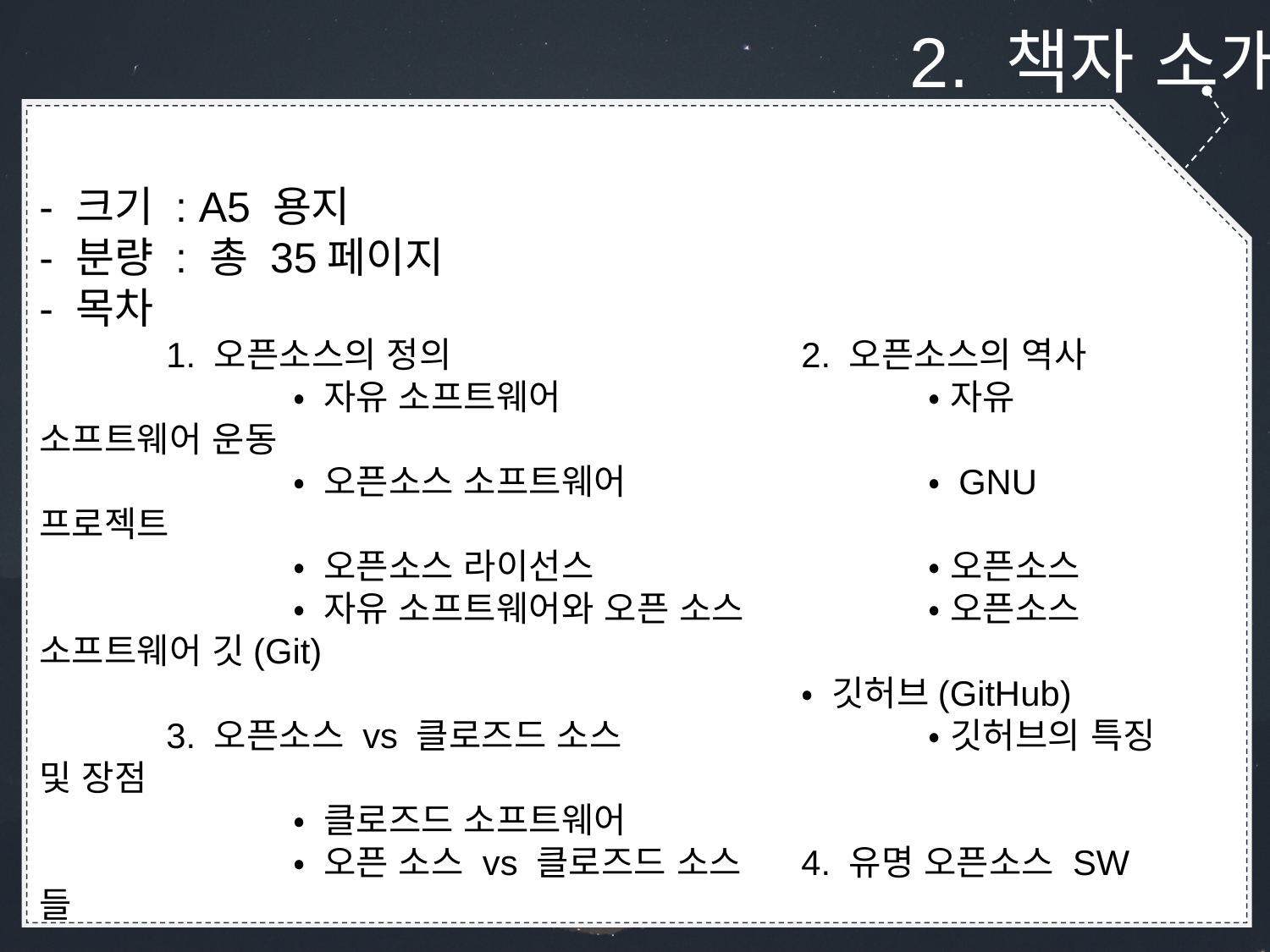

2. 책자 소개

- 크기 : A5 용지
- 분량 : 총 35페이지
- 목차
	1. 오픈소스의 정의			2. 오픈소스의 역사
		• 자유 소프트웨어			• 자유 소프트웨어 운동
		• 오픈소스 소프트웨어			• GNU 프로젝트
		• 오픈소스 라이선스			• 오픈소스
		• 자유 소프트웨어와 오픈 소스		• 오픈소스 소프트웨어 깃(Git)
						• 깃허브(GitHub)
	3. 오픈소스 vs 클로즈드 소스 			• 깃허브의 특징 및 장점
		• 클로즈드 소프트웨어
		• 오픈 소스 vs 클로즈드 소스	4. 유명 오픈소스 SW들